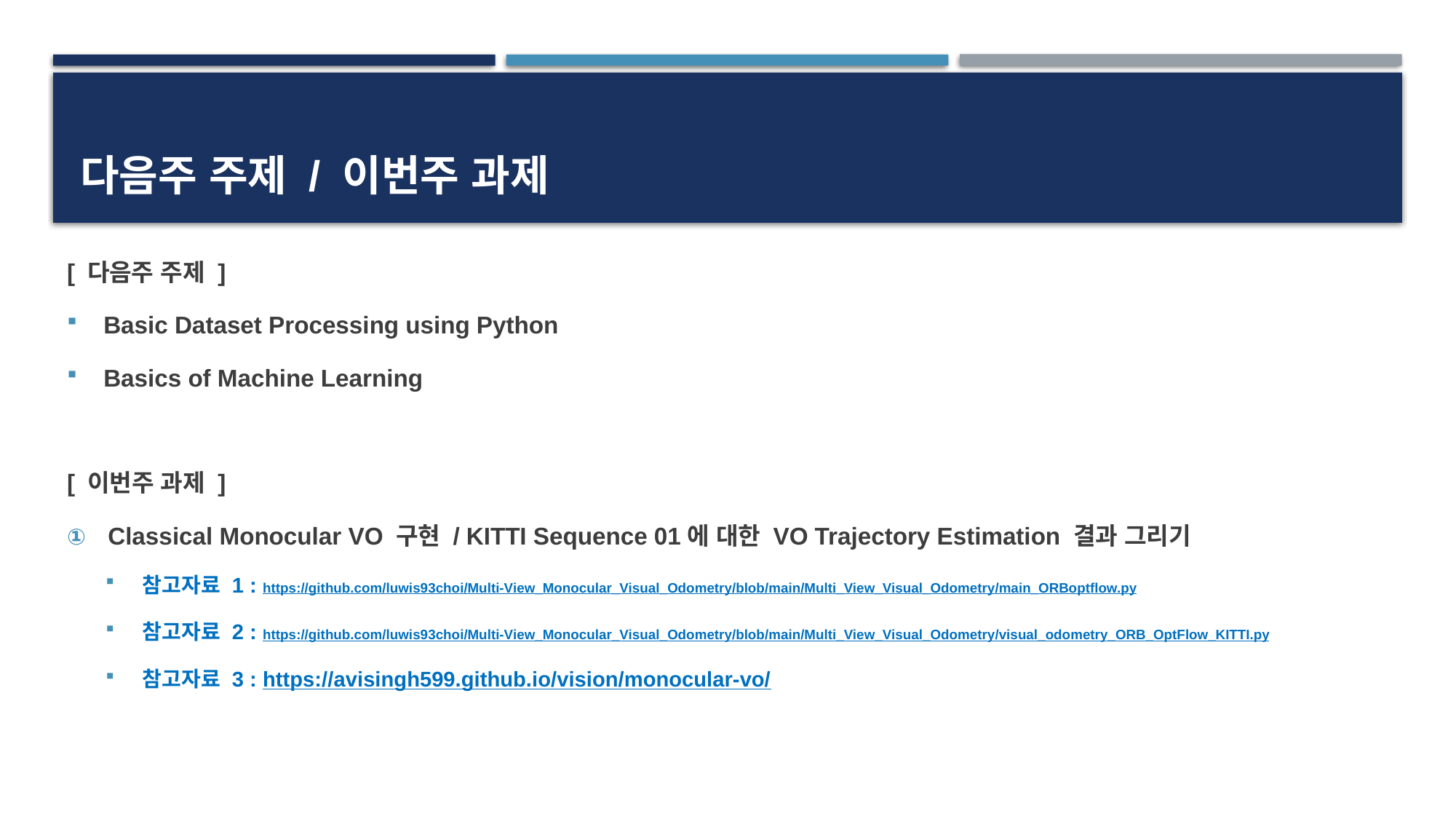

# 다음주 주제 / 이번주 과제
[ 다음주 주제 ]
Basic Dataset Processing using Python
Basics of Machine Learning

[ 이번주 과제 ]
Classical Monocular VO 구현 / KITTI Sequence 01에 대한 VO Trajectory Estimation 결과 그리기
참고자료 1 : https://github.com/luwis93choi/Multi-View_Monocular_Visual_Odometry/blob/main/Multi_View_Visual_Odometry/main_ORBoptflow.py
참고자료 2 : https://github.com/luwis93choi/Multi-View_Monocular_Visual_Odometry/blob/main/Multi_View_Visual_Odometry/visual_odometry_ORB_OptFlow_KITTI.py
참고자료 3 : https://avisingh599.github.io/vision/monocular-vo/